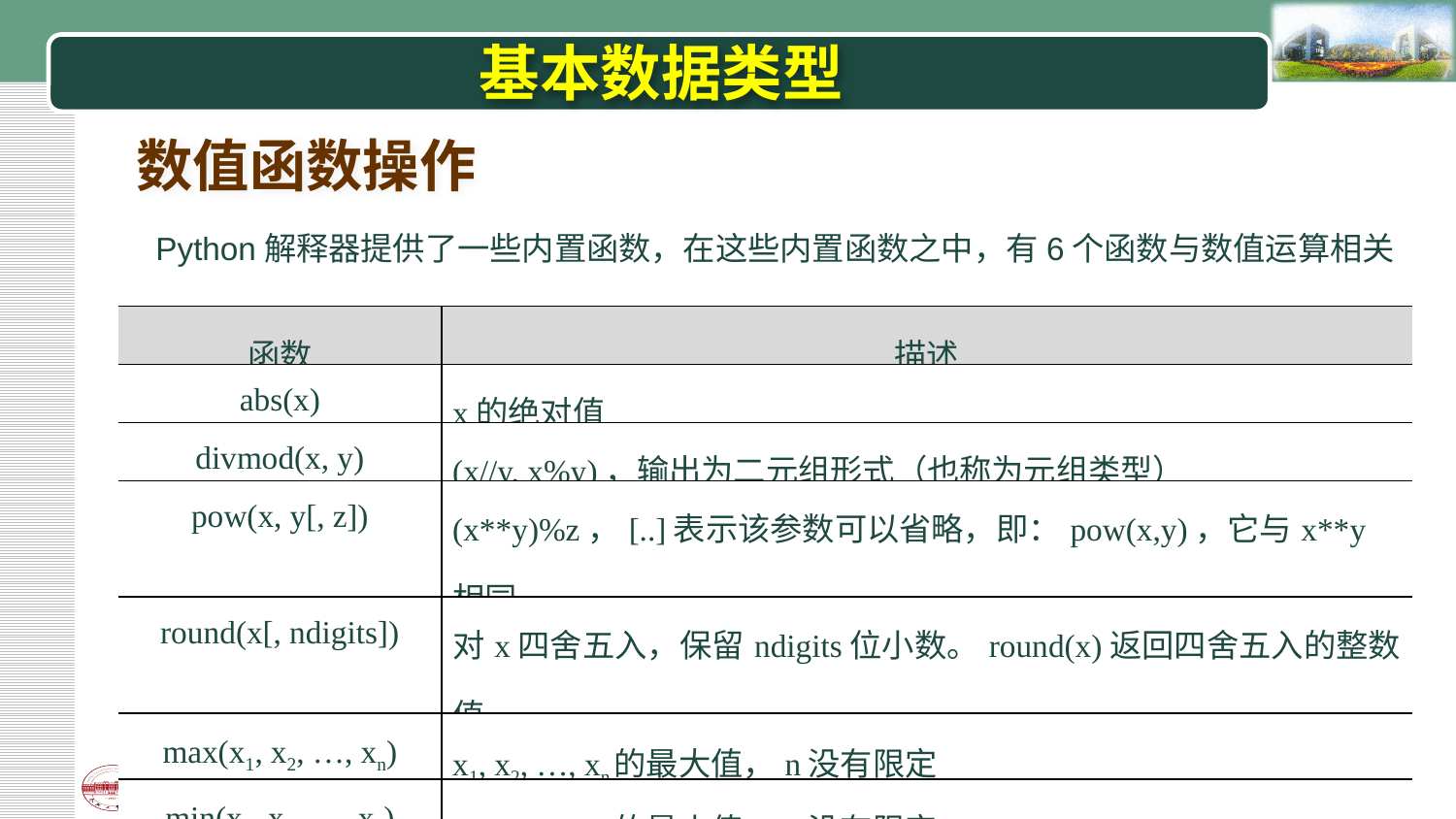

# 基本数据类型
数值函数操作
Python解释器提供了一些内置函数，在这些内置函数之中，有6个函数与数值运算相关
| 函数 | 描述 |
| --- | --- |
| abs(x) | x的绝对值 |
| divmod(x, y) | (x//y, x%y)，输出为二元组形式（也称为元组类型） |
| pow(x, y[, z]) | (x\*\*y)%z，[..]表示该参数可以省略，即：pow(x,y)，它与x\*\*y相同 |
| round(x[, ndigits]) | 对x四舍五入，保留ndigits位小数。round(x)返回四舍五入的整数值 |
| max(x1, x2, …, xn) | x1, x2, …, xn的最大值，n没有限定 |
| min(x1, x2, …, xn) | x1, x2, …, xn的最小值，n没有限定 |